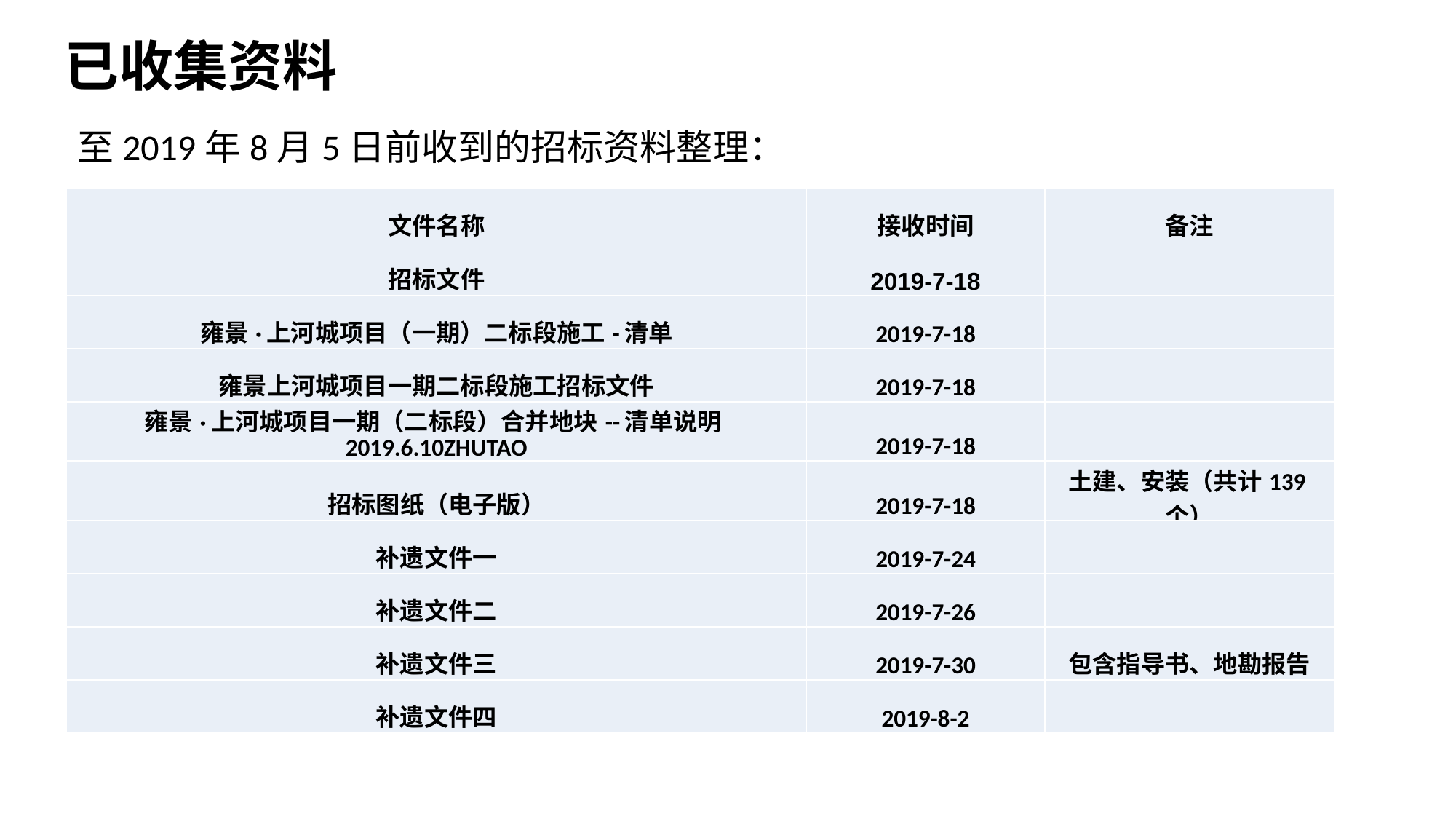

已收集资料
至2019年8月5日前收到的招标资料整理：
| 文件名称 | 接收时间 | 备注 |
| --- | --- | --- |
| 招标文件 | 2019-7-18 |  |
| 雍景·上河城项目（一期）二标段施工-清单 | 2019-7-18 |  |
| 雍景上河城项目一期二标段施工招标文件 | 2019-7-18 |  |
| 雍景·上河城项目一期（二标段）合并地块--清单说明2019.6.10ZHUTAO | 2019-7-18 |  |
| 招标图纸（电子版） | 2019-7-18 | 土建、安装（共计139个） |
| 补遗文件一 | 2019-7-24 |  |
| 补遗文件二 | 2019-7-26 |  |
| 补遗文件三 | 2019-7-30 | 包含指导书、地勘报告 |
| 补遗文件四 | 2019-8-2 |  |